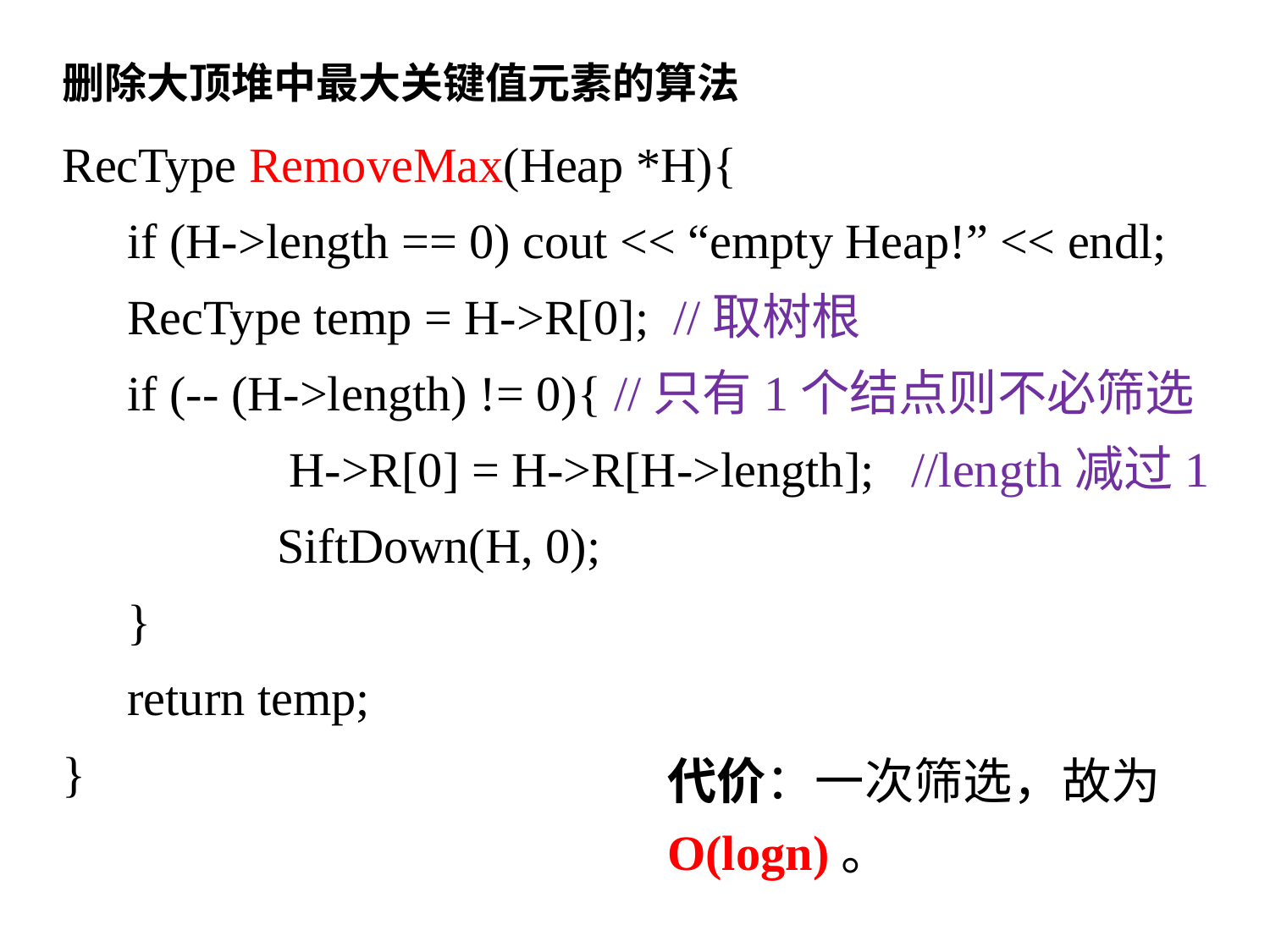

删除大顶堆中最大关键值元素的算法
RecType RemoveMax(Heap *H){
if (H->length == 0) cout << “empty Heap!” << endl;
RecType temp = H->R[0];  //取树根
if (-- (H->length) != 0){ //只有1个结点则不必筛选
		 H->R[0] = H->R[H->length];   //length减过1
		SiftDown(H, 0);
}
return temp;
}

代价：一次筛选，故为O(logn)。